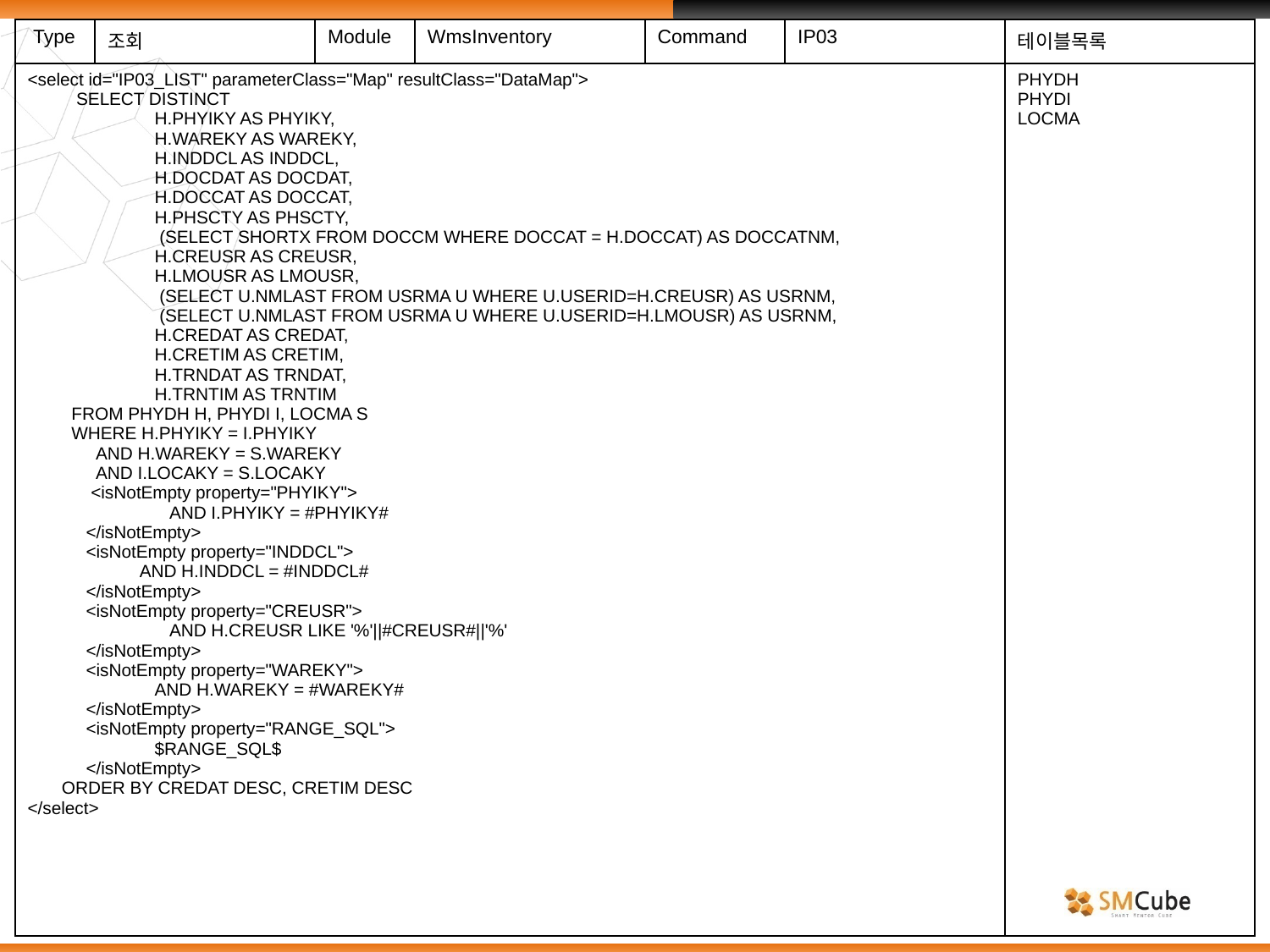

| Type | 조회 | Module | WmsInventory | Command | IP03 | 테이블목록 |
| --- | --- | --- | --- | --- | --- | --- |
| <select id="IP03\_LIST" parameterClass="Map" resultClass="DataMap"> SELECT DISTINCT H.PHYIKY AS PHYIKY, H.WAREKY AS WAREKY, H.INDDCL AS INDDCL, H.DOCDAT AS DOCDAT, H.DOCCAT AS DOCCAT, H.PHSCTY AS PHSCTY, (SELECT SHORTX FROM DOCCM WHERE DOCCAT = H.DOCCAT) AS DOCCATNM, H.CREUSR AS CREUSR, H.LMOUSR AS LMOUSR, (SELECT U.NMLAST FROM USRMA U WHERE U.USERID=H.CREUSR) AS USRNM, (SELECT U.NMLAST FROM USRMA U WHERE U.USERID=H.LMOUSR) AS USRNM, H.CREDAT AS CREDAT, H.CRETIM AS CRETIM, H.TRNDAT AS TRNDAT, H.TRNTIM AS TRNTIM FROM PHYDH H, PHYDI I, LOCMA S WHERE H.PHYIKY = I.PHYIKY AND H.WAREKY = S.WAREKY AND I.LOCAKY = S.LOCAKY <isNotEmpty property="PHYIKY"> AND I.PHYIKY = #PHYIKY# </isNotEmpty> <isNotEmpty property="INDDCL"> AND H.INDDCL = #INDDCL# </isNotEmpty> <isNotEmpty property="CREUSR"> AND H.CREUSR LIKE '%'||#CREUSR#||'%' </isNotEmpty> <isNotEmpty property="WAREKY"> AND H.WAREKY = #WAREKY# </isNotEmpty> <isNotEmpty property="RANGE\_SQL"> $RANGE\_SQL$ </isNotEmpty> ORDER BY CREDAT DESC, CRETIM DESC </select> |  |  |  |  |  | PHYDH PHYDI LOCMA |